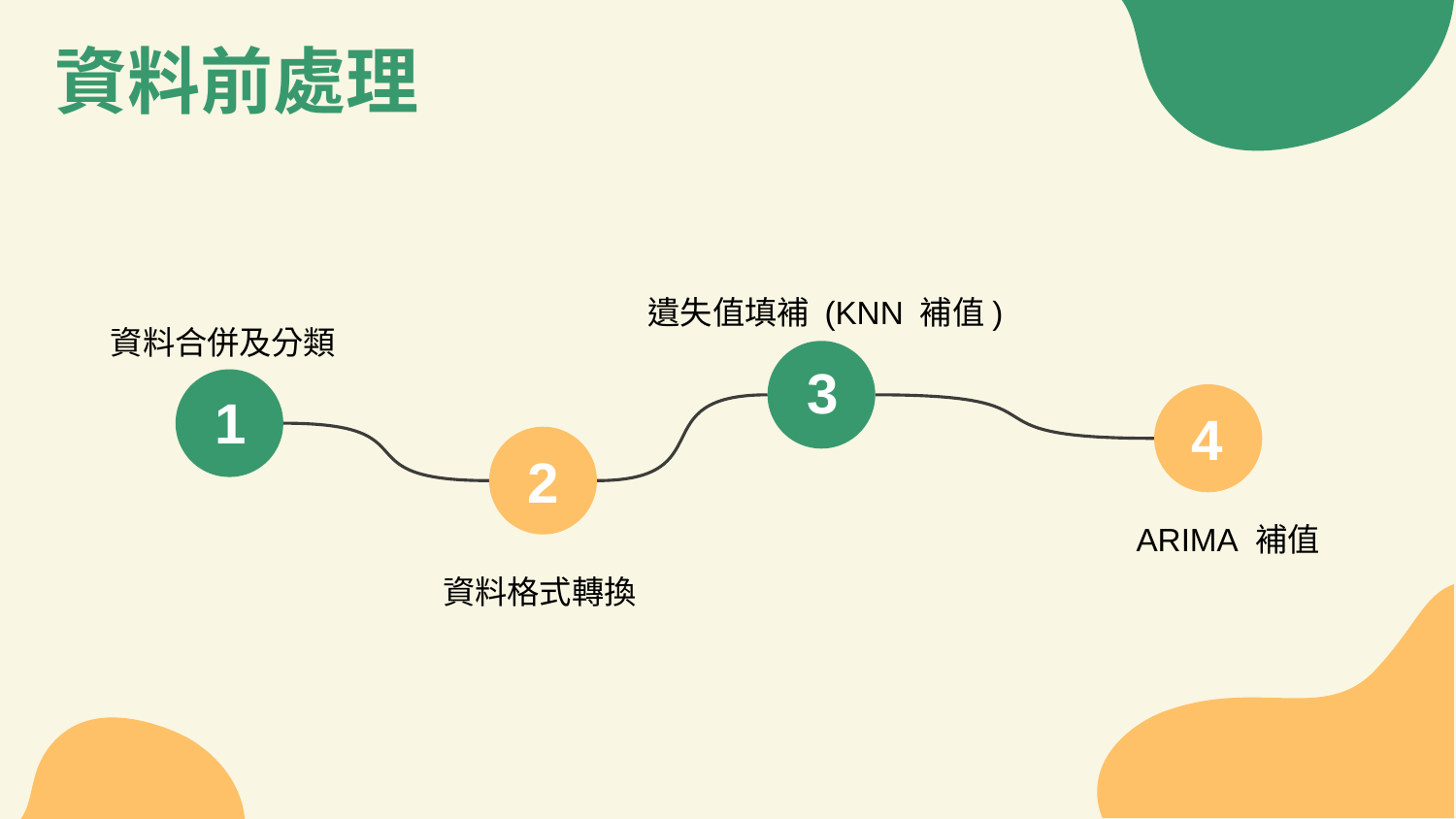

資料前處理
遺失值填補 (KNN 補值)
資料合併及分類

3

1
4

2
ARIMA 補值
資料格式轉換